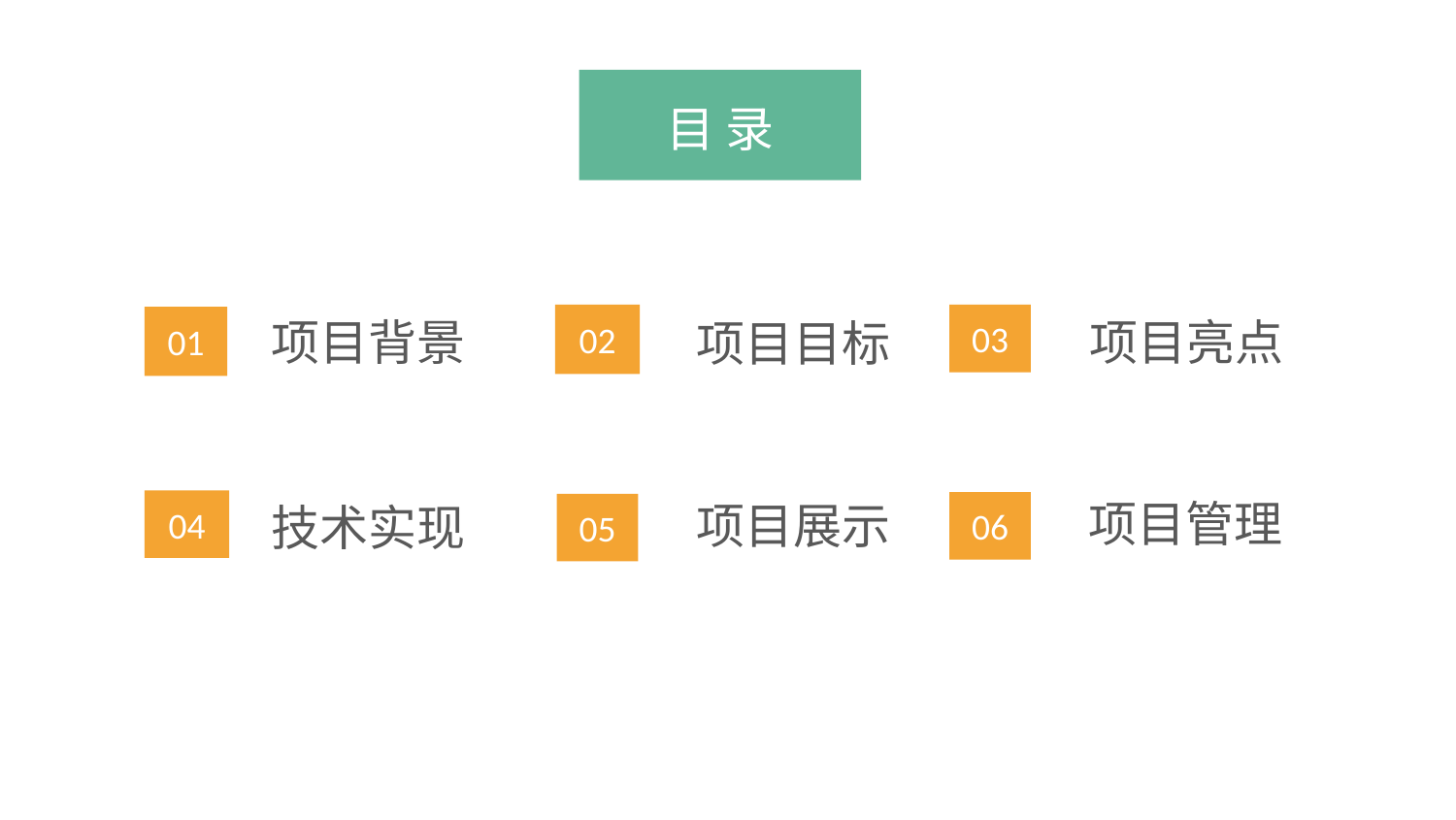

目 录
02
03
项目背景
01
项目亮点
项目目标
项目管理
04
项目展示
技术实现
06
05